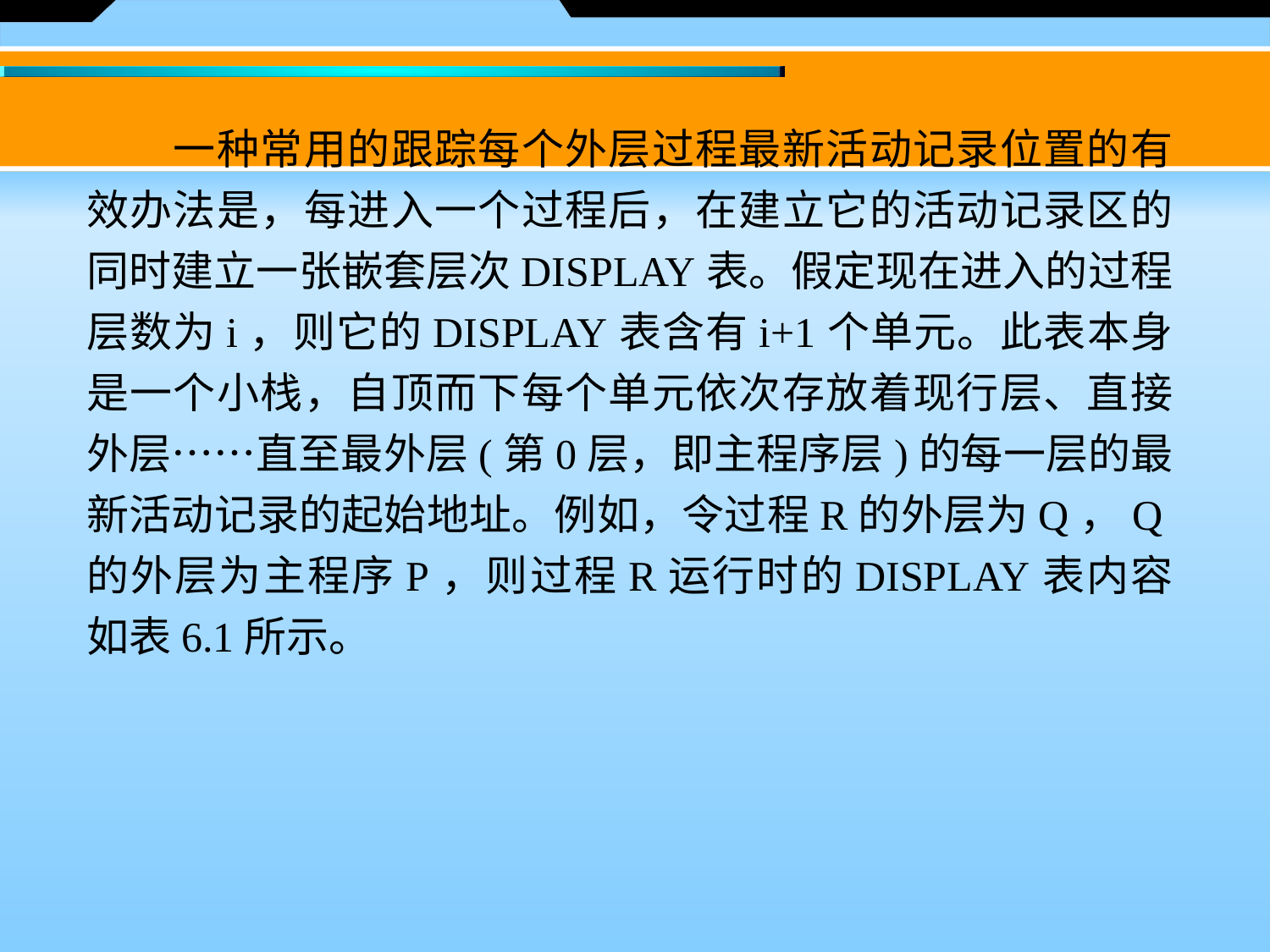

一种常用的跟踪每个外层过程最新活动记录位置的有效办法是，每进入一个过程后，在建立它的活动记录区的同时建立一张嵌套层次DISPLAY表。假定现在进入的过程层数为i，则它的DISPLAY表含有i+1个单元。此表本身是一个小栈，自顶而下每个单元依次存放着现行层、直接外层……直至最外层(第0层，即主程序层)的每一层的最新活动记录的起始地址。例如，令过程R的外层为Q，Q的外层为主程序P，则过程R运行时的DISPLAY表内容如表6.1所示。